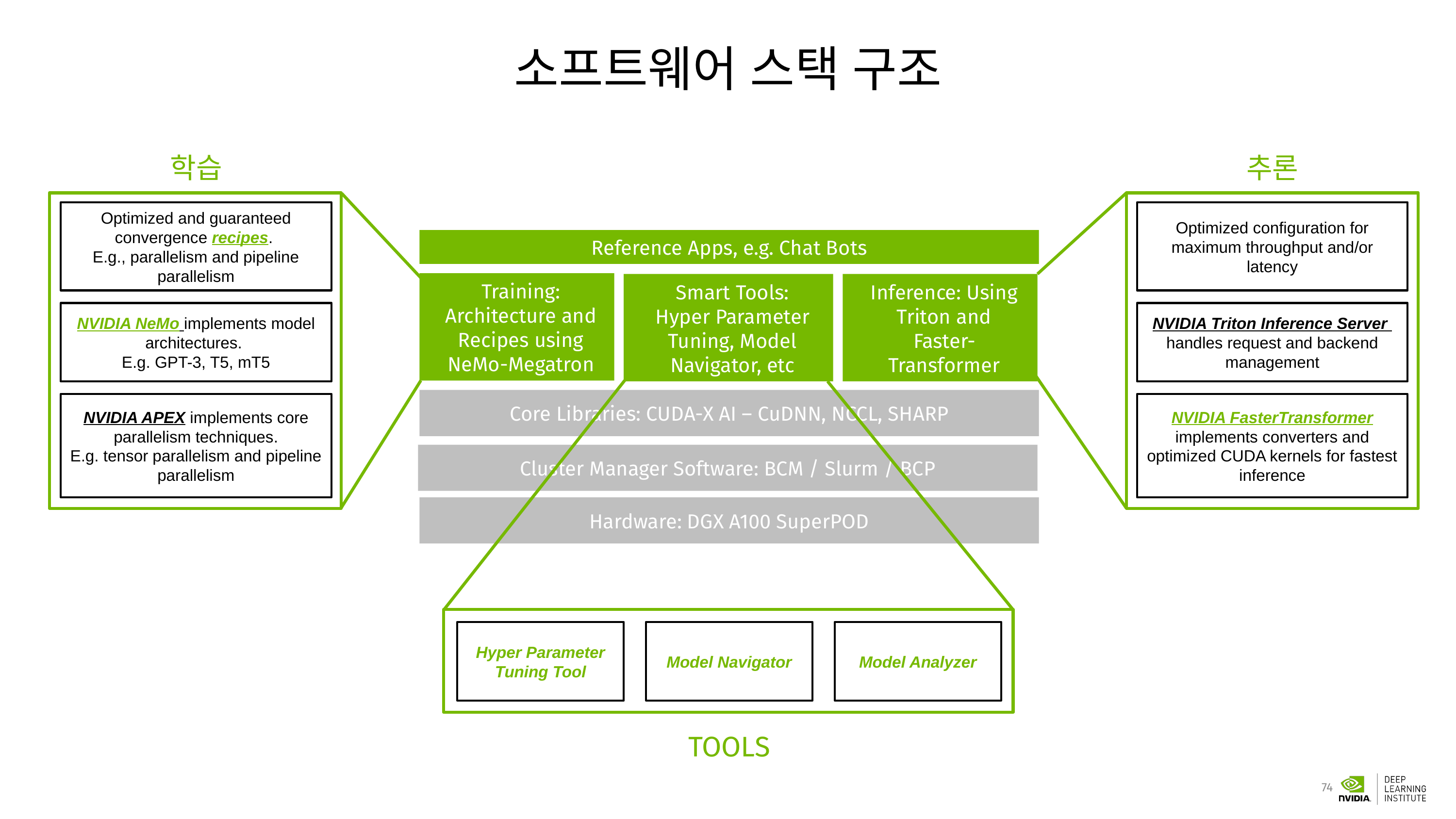

# 소프트웨어 스택 구조
학습
추론

Optimized and guaranteed convergence recipes.
E.g., parallelism and pipeline parallelism
NVIDIA NeMo implements model architectures.
E.g. GPT-3, T5, mT5
NVIDIA APEX implements core parallelism techniques.
E.g. tensor parallelism and pipeline parallelism
Optimized configuration for maximum throughput and/or latency
NVIDIA Triton Inference Server handles request and backend management
NVIDIA FasterTransformer implements converters and optimized CUDA kernels for fastest inference
Reference Apps, e.g. Chat Bots
Training: Architecture and Recipes using NeMo-Megatron
Smart Tools: Hyper Parameter Tuning, Model Navigator, etc
Inference: Using Triton and Faster-Transformer
Core Libraries: CUDA-X AI – CuDNN, NCCL, SHARP
Cluster Manager Software: BCM / Slurm / BCP
Hardware: DGX A100 SuperPOD

Hyper Parameter Tuning Tool
Model Navigator
Model Analyzer

TOOLS
https://developer.nvidia.com/nemo-megatron-early-access